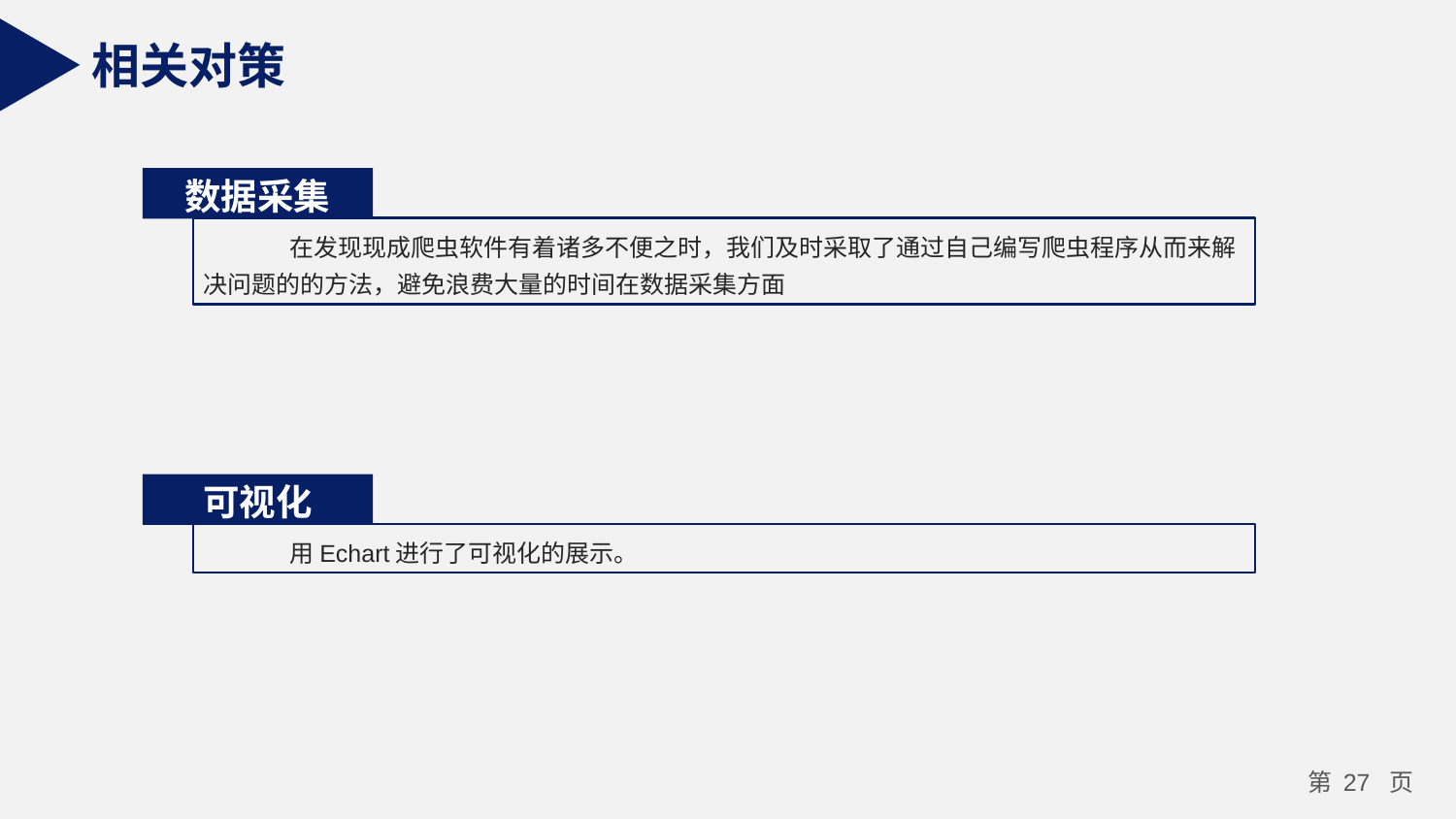

相关对策
数据采集
在发现现成爬虫软件有着诸多不便之时，我们及时采取了通过自己编写爬虫程序从而来解决问题的的方法，避免浪费大量的时间在数据采集方面
可视化
用Echart进行了可视化的展示。